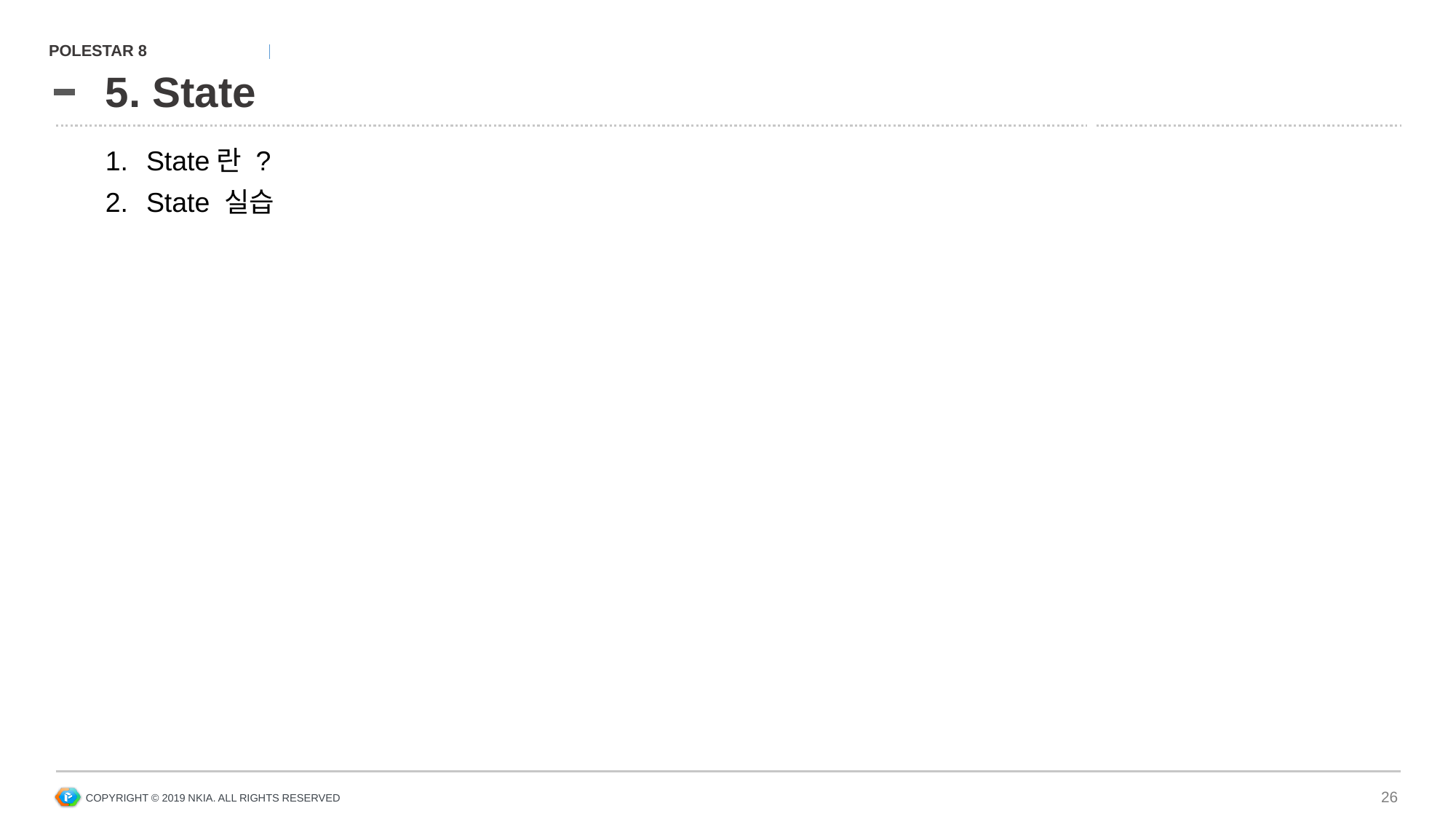

# 5. State
State란 ?
State 실습